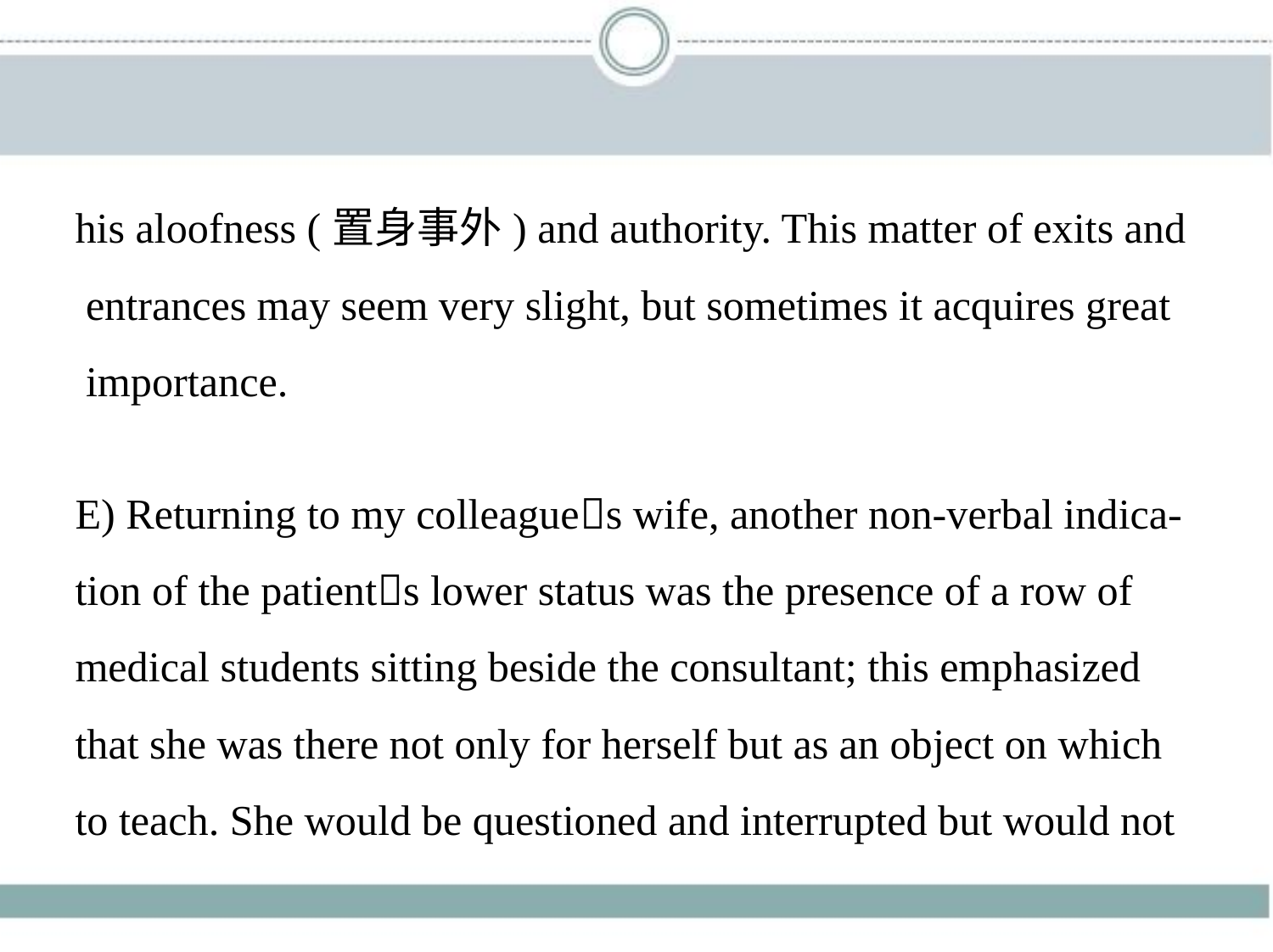

his aloofness (置身事外) and authority. This matter of exits and
 entrances may seem very slight, but sometimes it acquires great
 importance.
E) Returning to my colleague􀆳s wife, another non-verbal indica-
tion of the patient􀆳s lower status was the presence of a row of
medical students sitting beside the consultant; this emphasized
that she was there not only for herself but as an object on which
to teach. She would be questioned and interrupted but would not